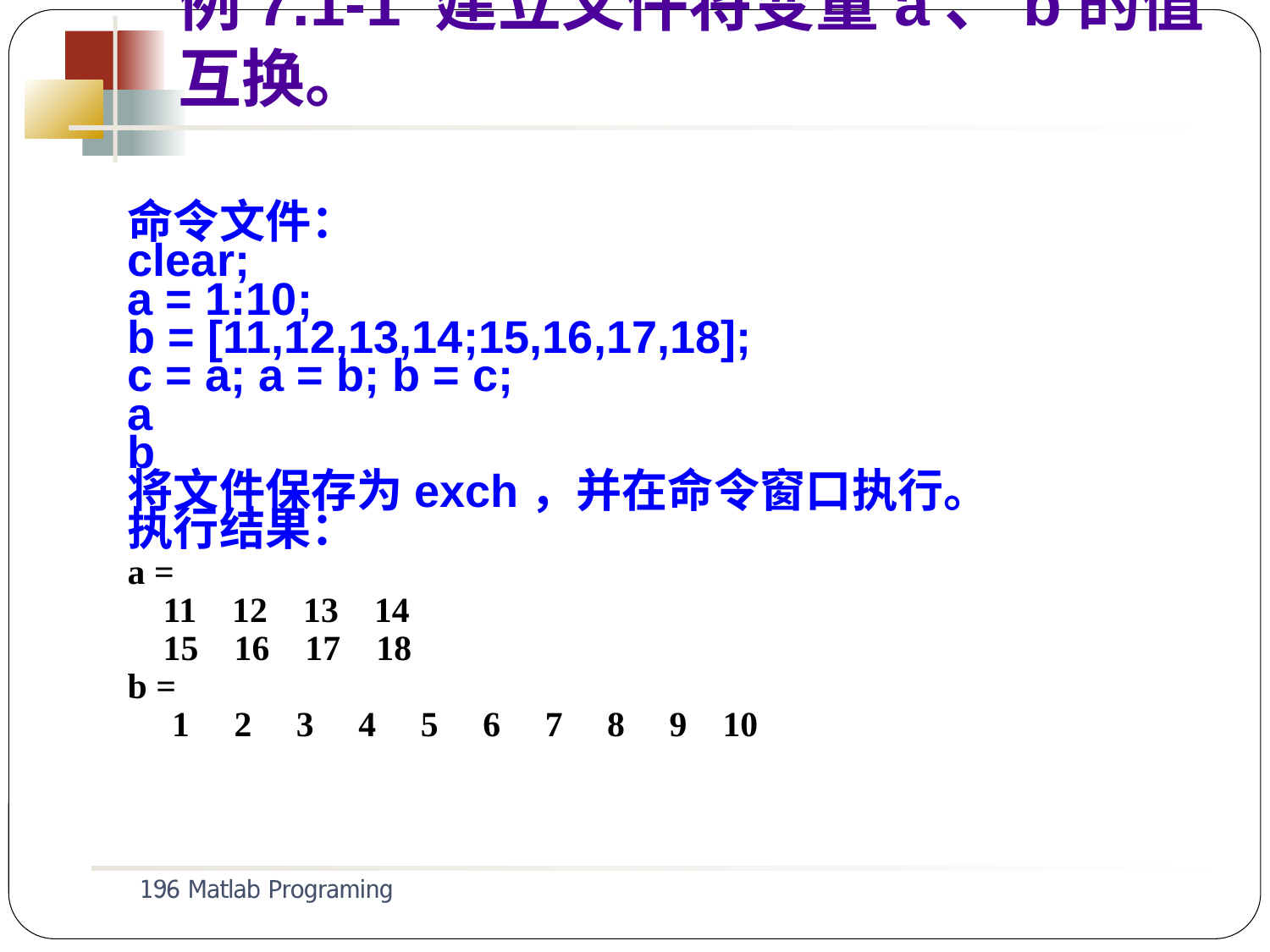

例7.1-1 建立文件将变量a、b的值互换。
命令文件：
clear;
a = 1:10;
b = [11,12,13,14;15,16,17,18];
c = a; a = b; b = c;
a
b
将文件保存为exch，并在命令窗口执行。
执行结果：
a =
    11    12    13    14
    15    16    17    18
b =
     1     2     3     4     5     6     7     8     9    10
196 Matlab Programing